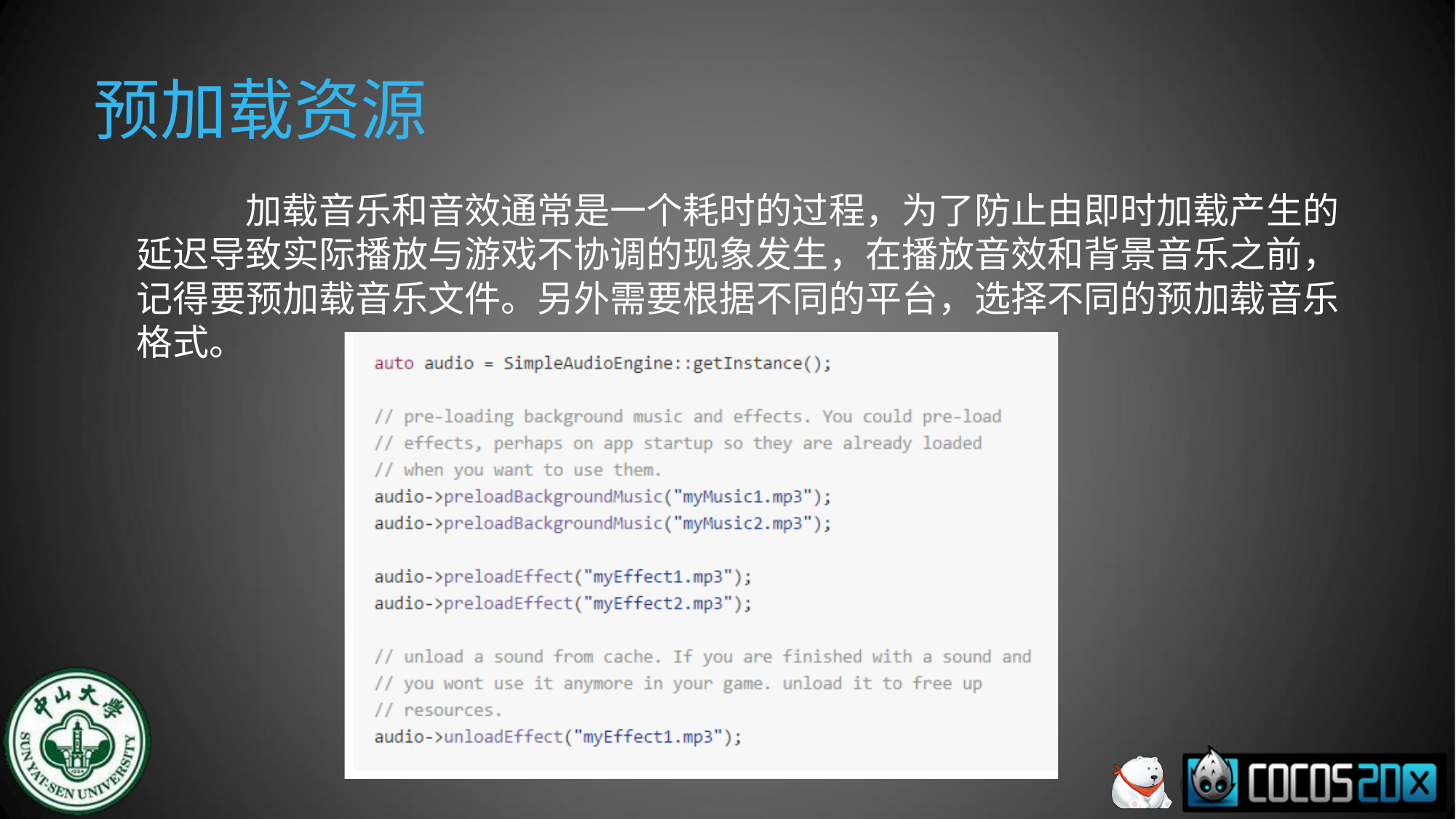

# 预加载资源
加载音乐和音效通常是一个耗时的过程，为了防止由即时加载产生的 延迟导致实际播放与游戏不协调的现象发生，在播放音效和背景音乐之前， 记得要预加载音乐文件。另外需要根据不同的平台，选择不同的预加载音乐 格式。